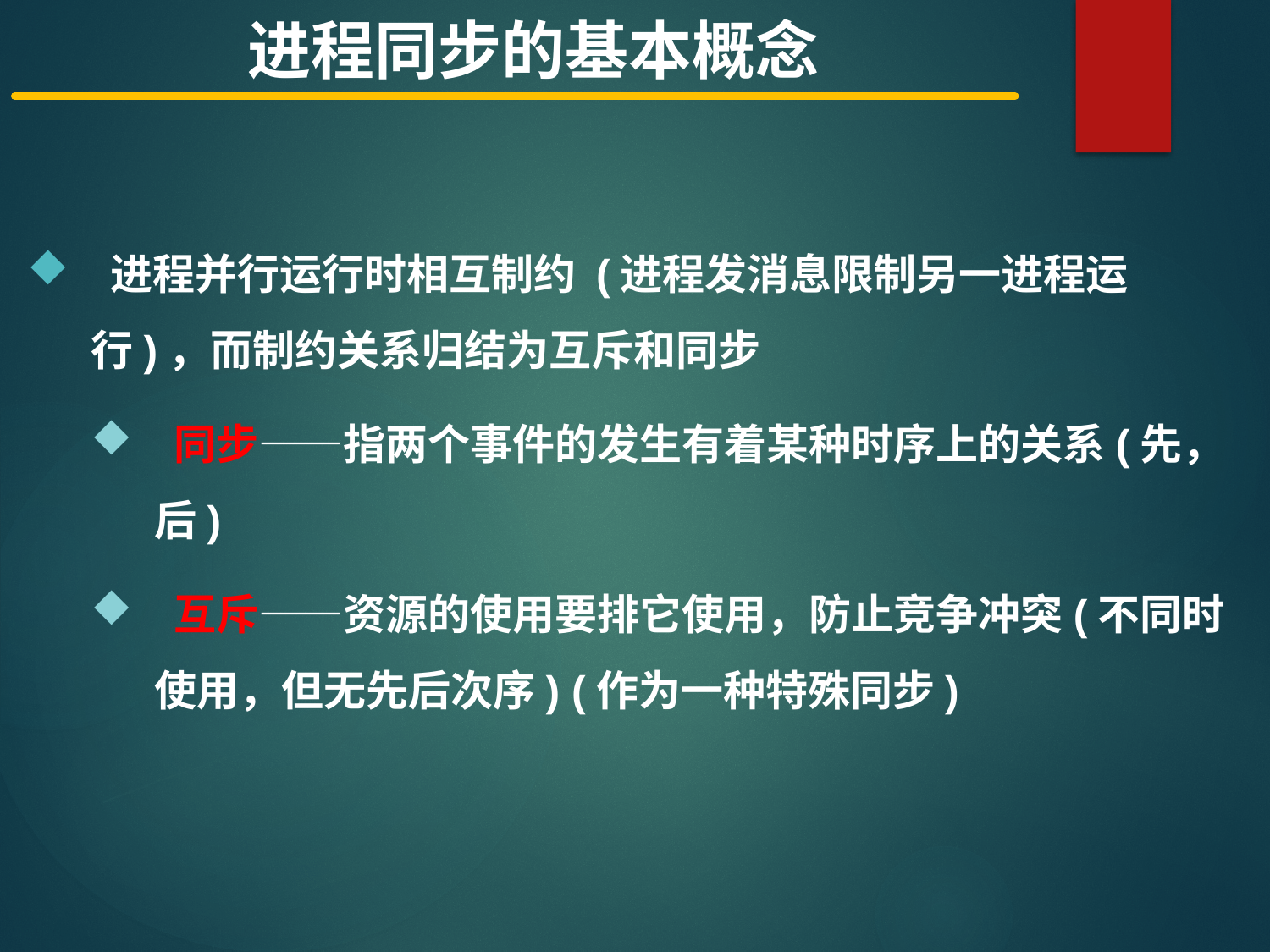

进程同步的基本概念
 进程并行运行时相互制约 (进程发消息限制另一进程运行)，而制约关系归结为互斥和同步
 同步——指两个事件的发生有着某种时序上的关系(先，后)
 互斥——资源的使用要排它使用，防止竞争冲突(不同时使用，但无先后次序) (作为一种特殊同步)